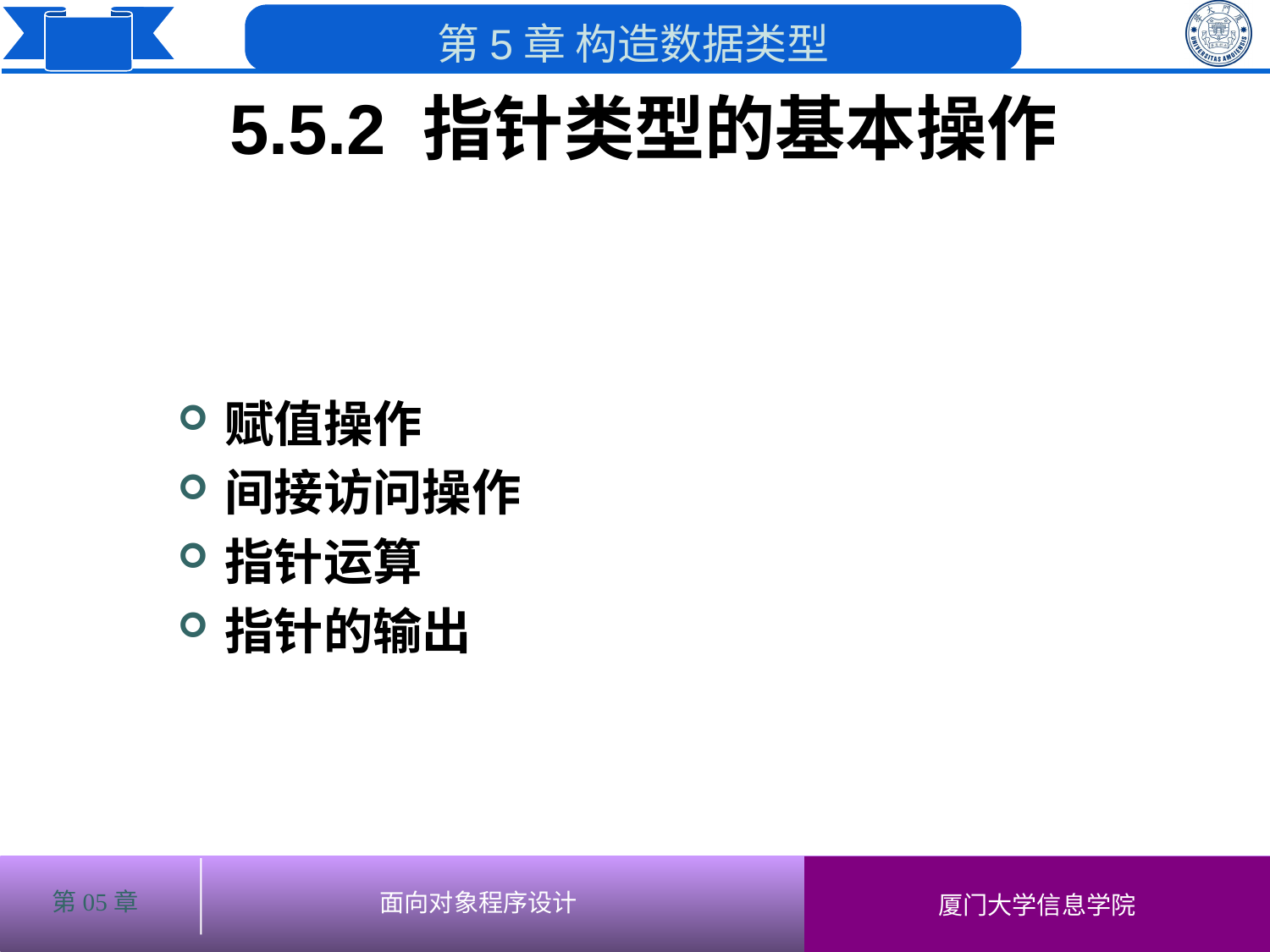

5.5.2 指针类型的基本操作
# 赋值操作
间接访问操作
指针运算
指针的输出
49